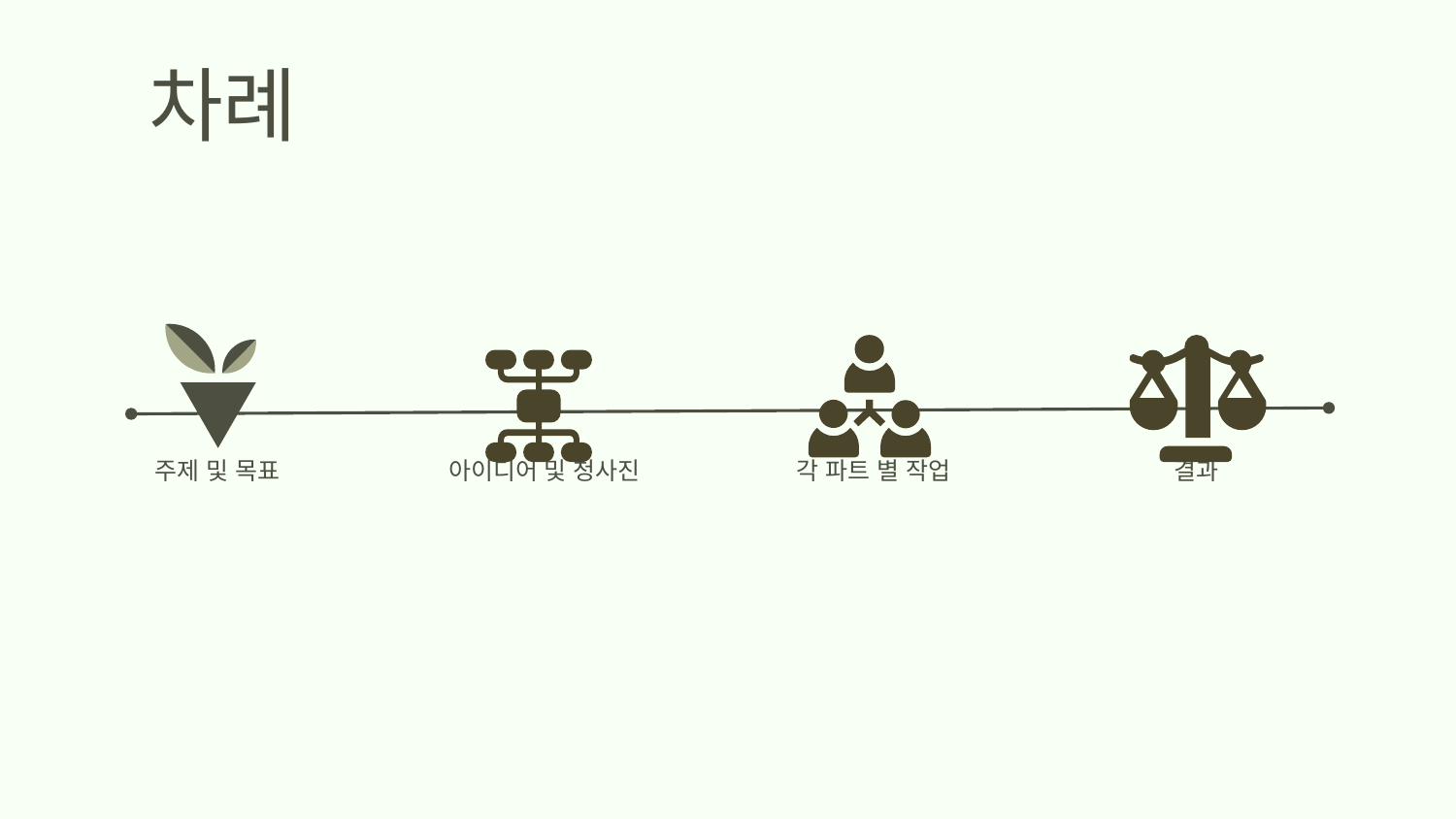

# 차례

주제 및 목표
아이디어 및 청사진
각 파트 별 작업
결과